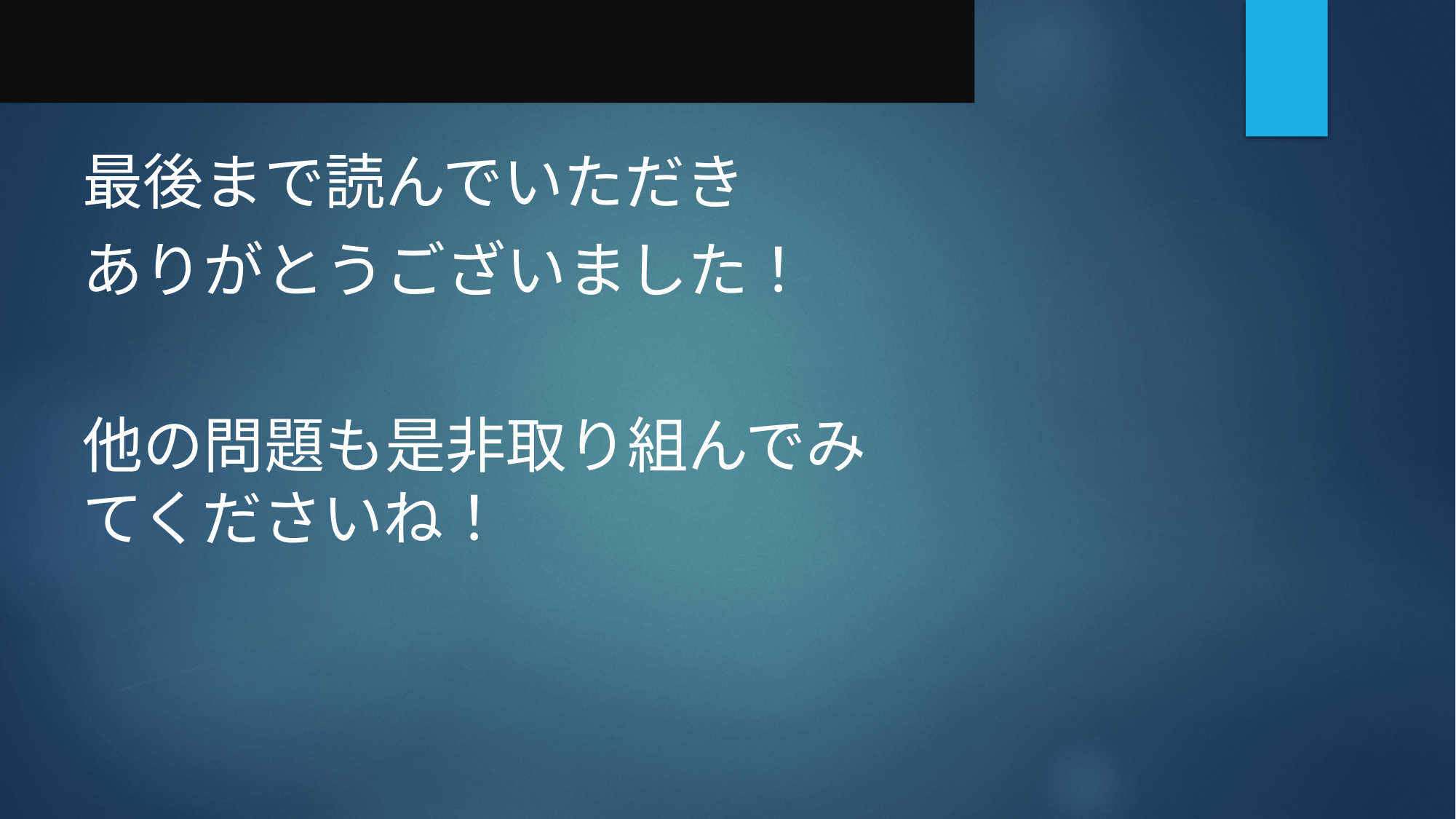

最後まで読んでいただき
ありがとうございました！

他の問題も是非取り組んでみてくださいね！